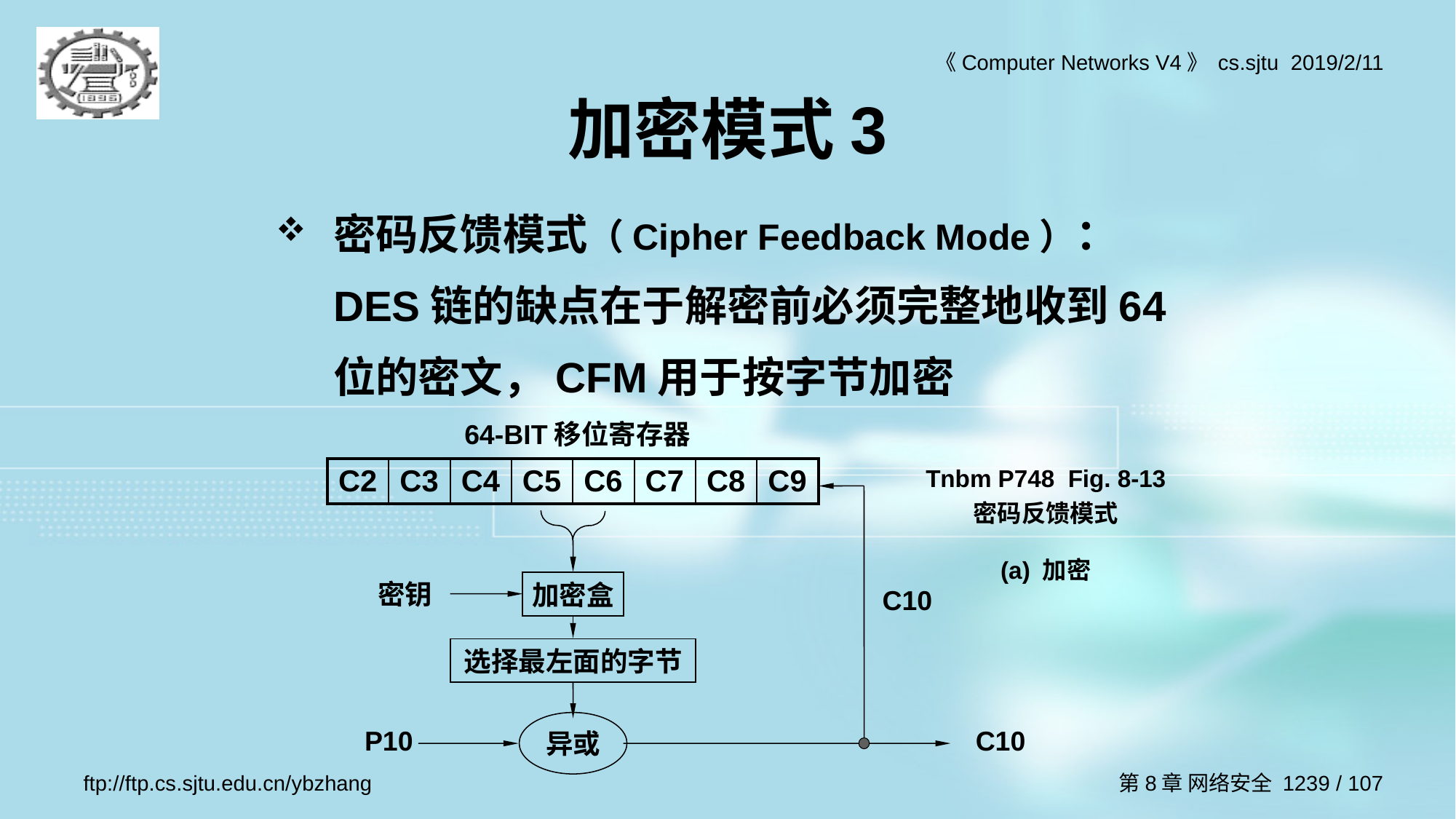

# 加密模式3
密码反馈模式（Cipher Feedback Mode）：DES链的缺点在于解密前必须完整地收到64位的密文，CFM用于按字节加密
64-BIT移位寄存器
Tnbm P748  Fig. 8-13 密码反馈模式
| C2 | C3 | C4 | C5 | C6 | C7 | C8 | C9 |
| --- | --- | --- | --- | --- | --- | --- | --- |

加密盒
密钥
C10

选择最左面的字节

异或
P10
C10

(a) 加密